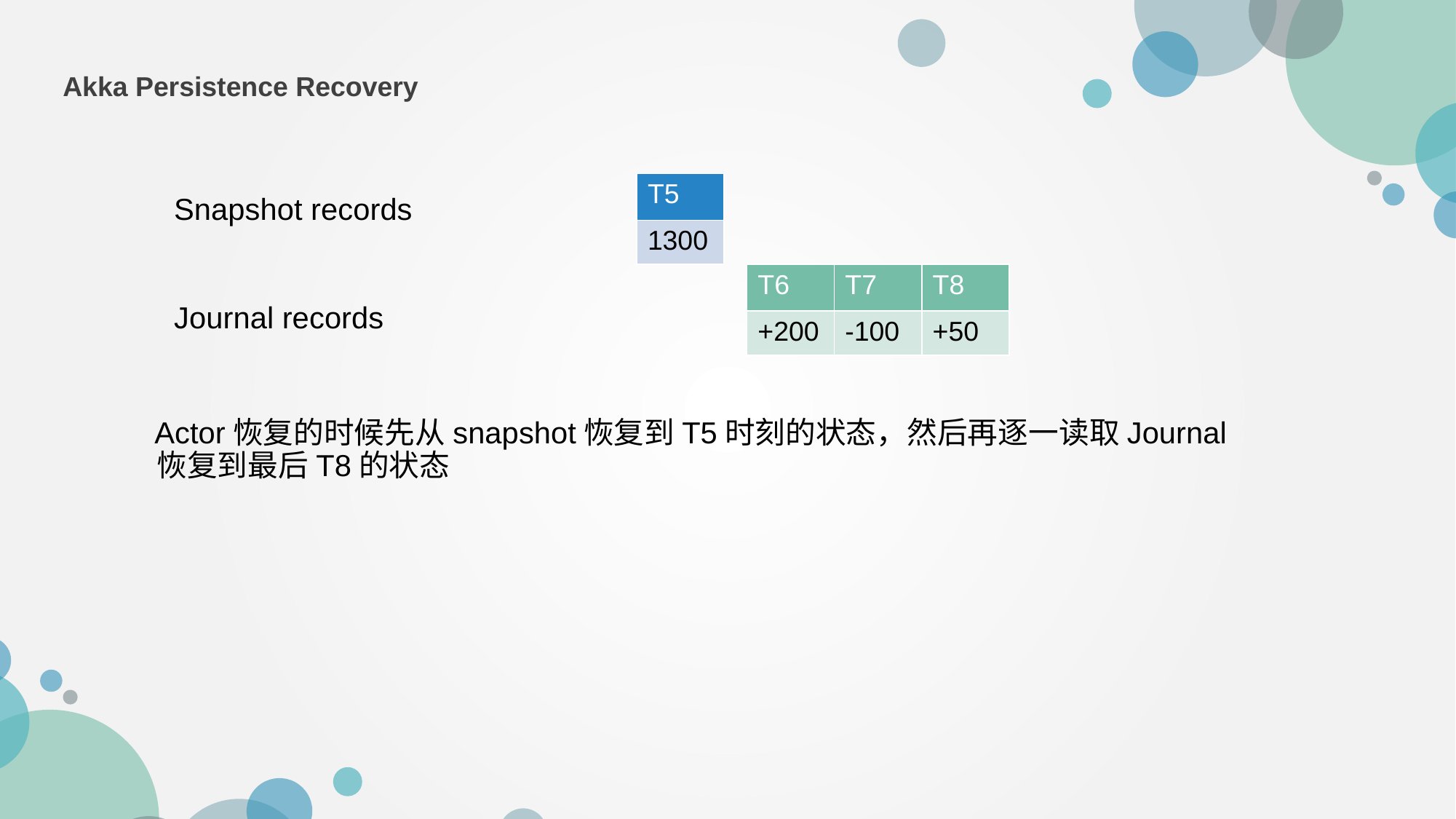

Akka Persistence Recovery
| T5 |
| --- |
| 1300 |
   Snapshot records
| T6 | T7 | T8 |
| --- | --- | --- |
| +200 | -100 | +50 |
   Journal records

   Actor恢复的时候先从snapshot恢复到T5时刻的状态，然后再逐一读取Journal恢复到最后T8的状态